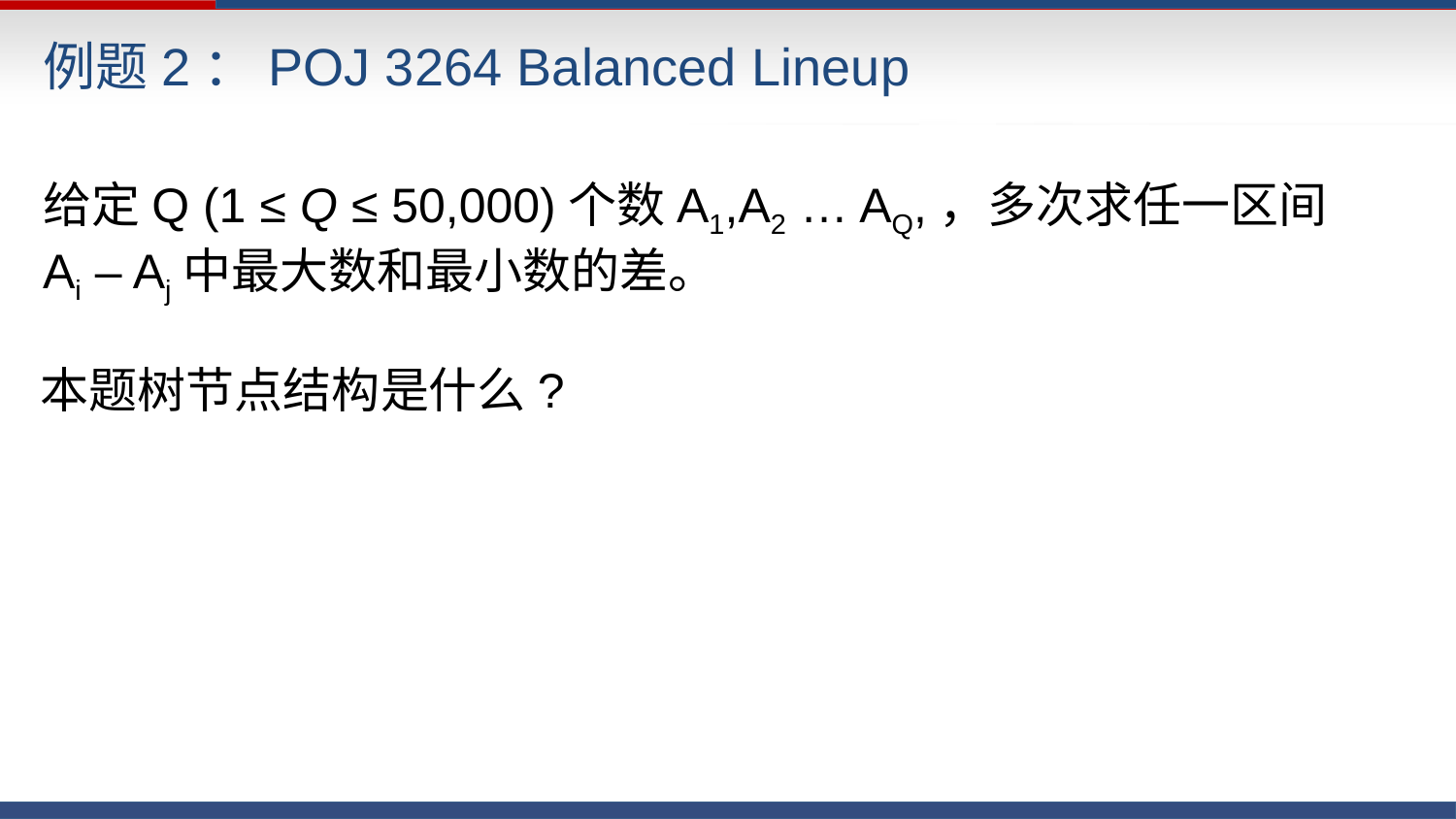

# 例题2：POJ 3264 Balanced Lineup

给定Q (1 ≤ Q ≤ 50,000)个数A1,A2 … AQ,，多次求任一区间
Ai – Aj中最大数和最小数的差。
本题树节点结构是什么?